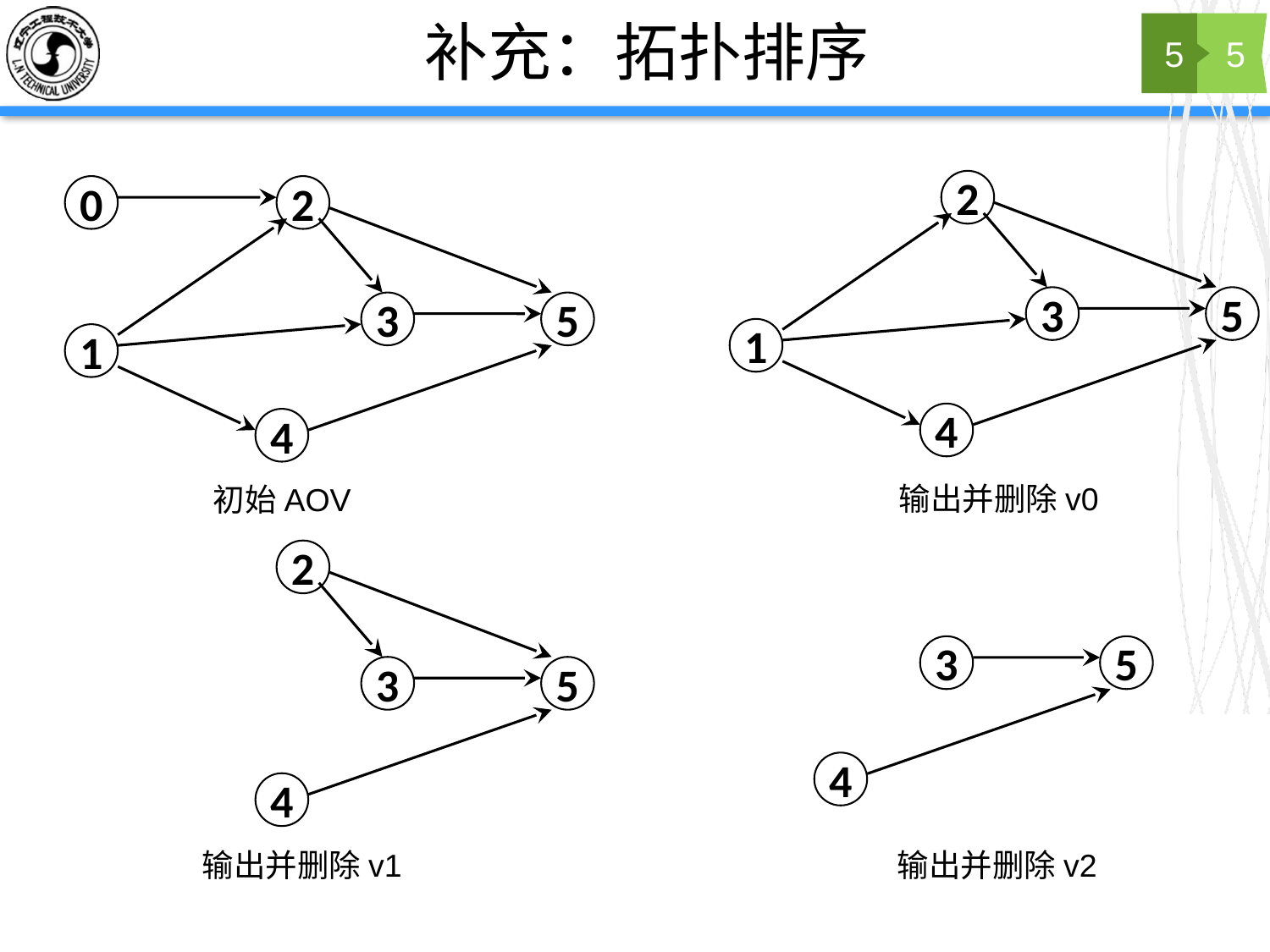

# 补充：拓扑排序
5
5
2

3
5

1

4
0
2

3
5

1

4
输出并删除v0
初始AOV
2

3
5

4
3
5

4
输出并删除v1
输出并删除v2